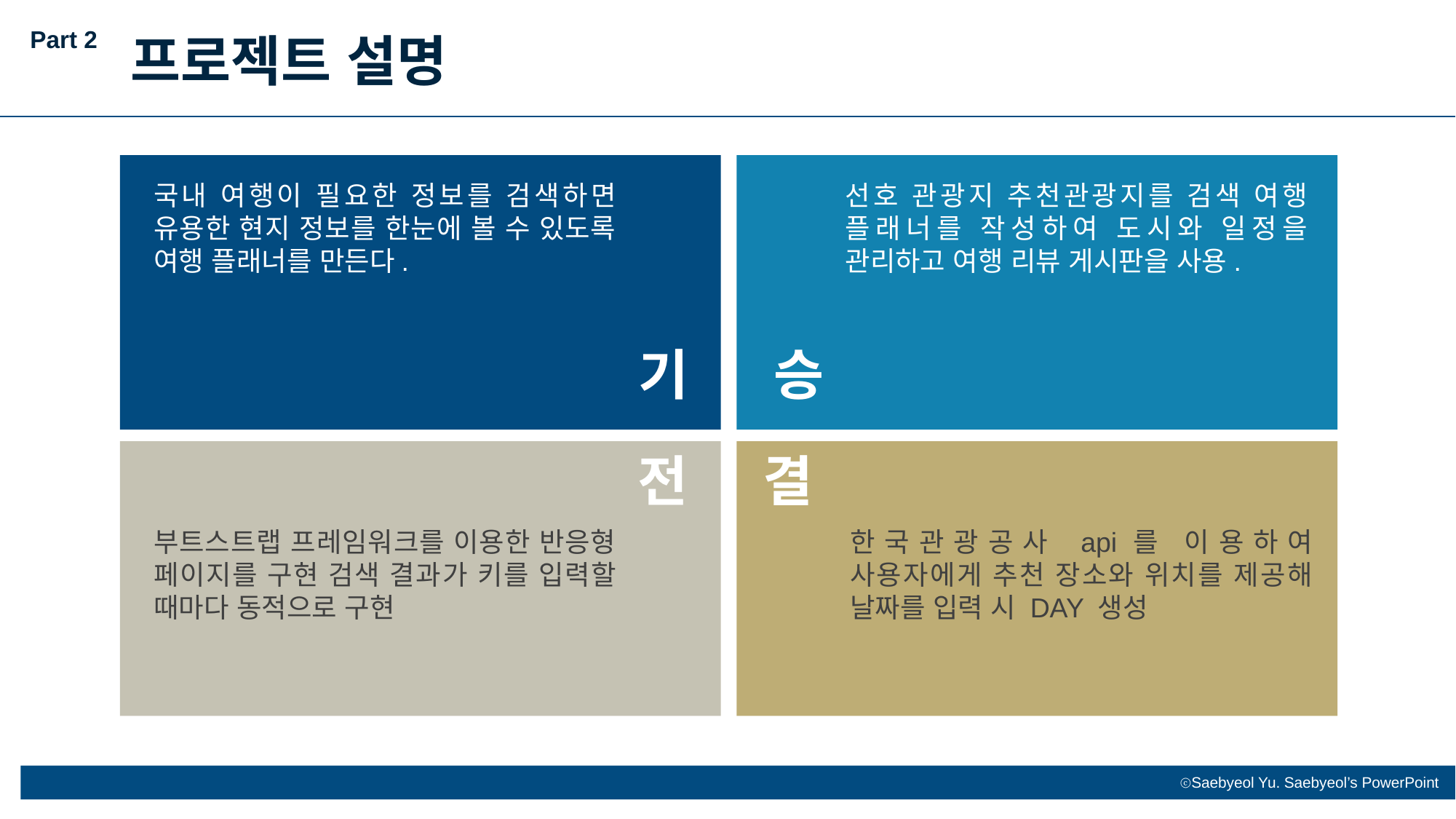

Part 2
프로젝트 설명

국내 여행이 필요한 정보를 검색하면 유용한 현지 정보를 한눈에 볼 수 있도록 여행 플래너를 만든다.
선호 관광지 추천관광지를 검색 여행 플래너를 작성하여 도시와 일정을 관리하고 여행 리뷰 게시판을 사용.
승
기
결
전
부트스트랩 프레임워크를 이용한 반응형 페이지를 구현 검색 결과가 키를 입력할 때마다 동적으로 구현
한국관광공사 api를 이용하여 사용자에게 추천 장소와 위치를 제공해 날짜를 입력 시 DAY 생성